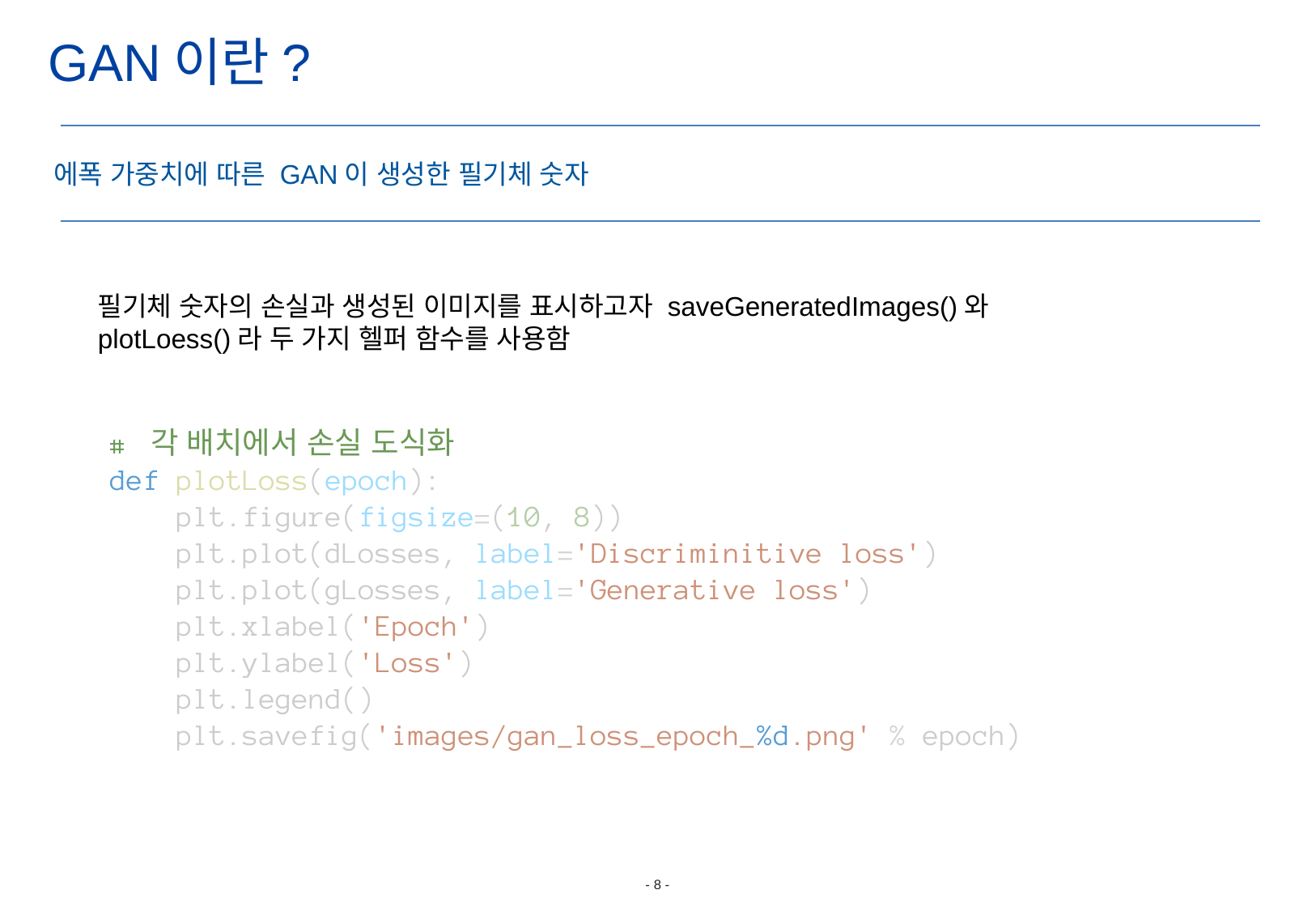

GAN이란?
에폭 가중치에 따른 GAN이 생성한 필기체 숫자
필기체 숫자의 손실과 생성된 이미지를 표시하고자 saveGeneratedImages()와
plotLoess()라 두 가지 헬퍼 함수를 사용함
# 각 배치에서 손실 도식화
def plotLoss(epoch):
    plt.figure(figsize=(10, 8))
    plt.plot(dLosses, label='Discriminitive loss')
    plt.plot(gLosses, label='Generative loss')
    plt.xlabel('Epoch')
    plt.ylabel('Loss')
    plt.legend()
    plt.savefig('images/gan_loss_epoch_%d.png' % epoch)